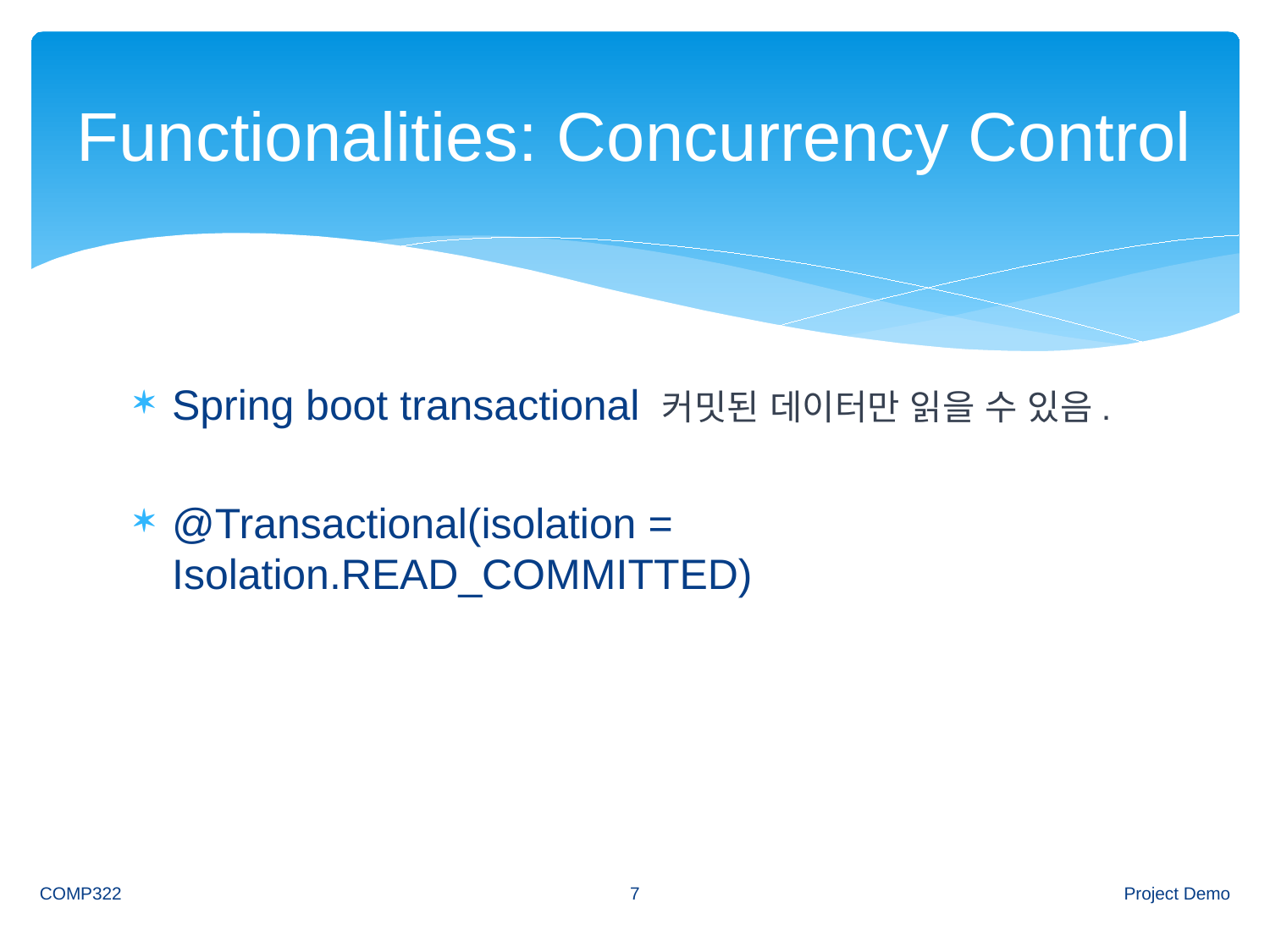

# Functionalities: Concurrency Control
Spring boot transactional 커밋된 데이터만 읽을 수 있음.

@Transactional(isolation = Isolation.READ_COMMITTED)
7
COMP322
Project Demo